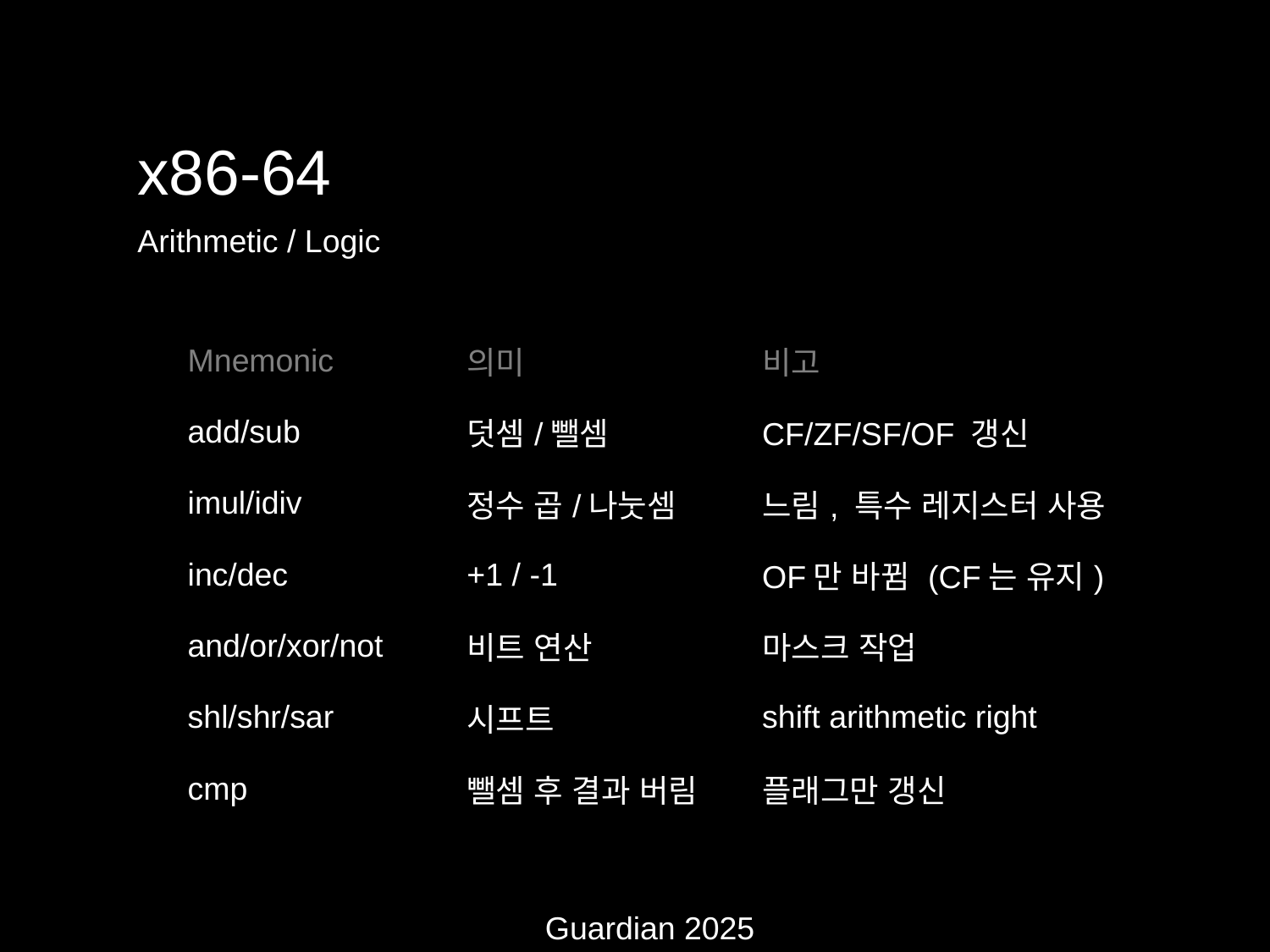

x86-64
Arithmetic / Logic
| Mnemonic | 의미 | 비고 |
| --- | --- | --- |
| add/sub | 덧셈/뺄셈 | CF/ZF/SF/OF 갱신 |
| imul/idiv | 정수 곱/나눗셈 | 느림, 특수 레지스터 사용 |
| inc/dec | +1 / -1 | OF만 바뀜 (CF는 유지) |
| and/or/xor/not | 비트 연산 | 마스크 작업 |
| shl/shr/sar | 시프트 | shift arithmetic right |
| cmp | 뺄셈 후 결과 버림 | 플래그만 갱신 |